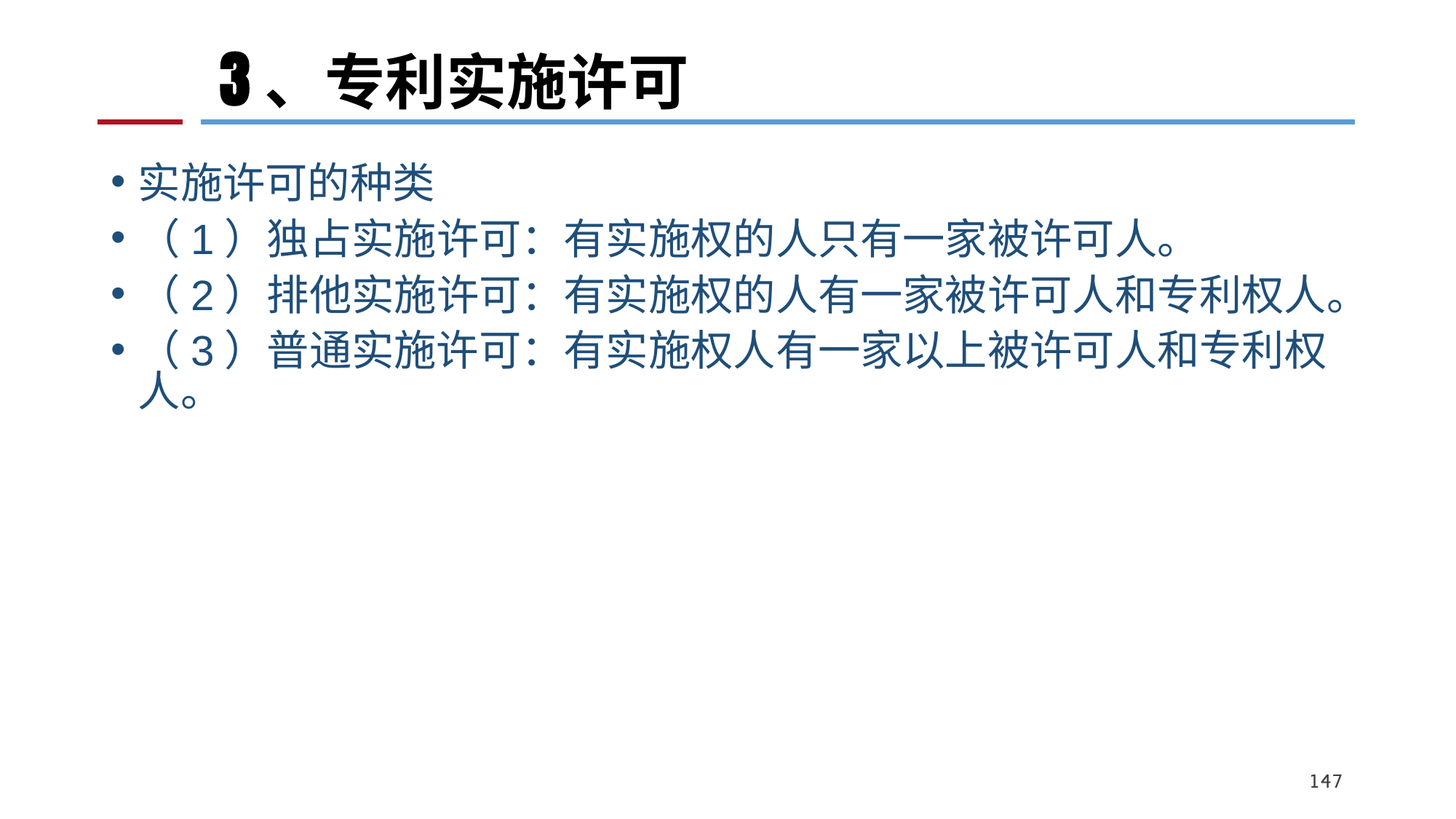

# 3、专利实施许可
实施许可的种类
（1）独占实施许可：有实施权的人只有一家被许可人。
（2）排他实施许可：有实施权的人有一家被许可人和专利权人。
（3）普通实施许可：有实施权人有一家以上被许可人和专利权人。

147